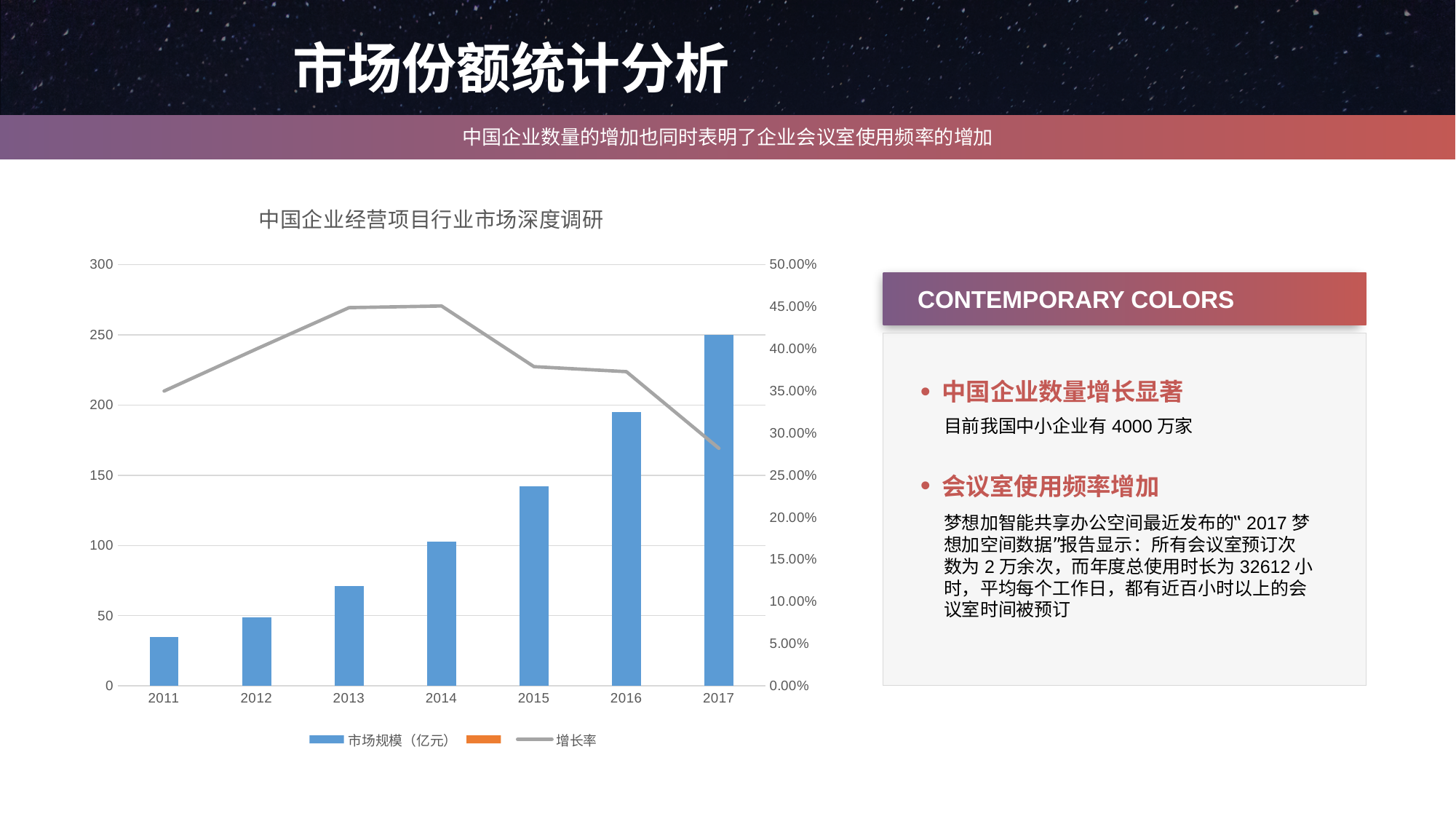

市场份额统计分析
中国企业数量的增加也同时表明了企业会议室使用频率的增加

[unsupported chart]

CONTEMPORARY COLORS

中国企业数量增长显著
目前我国中小企业有4000万家
会议室使用频率增加
梦想加智能共享办公空间最近发布的“2017梦想加空间数据”报告显示：所有会议室预订次数为2万余次，而年度总使用时长为32612小时，平均每个工作日，都有近百小时以上的会议室时间被预订